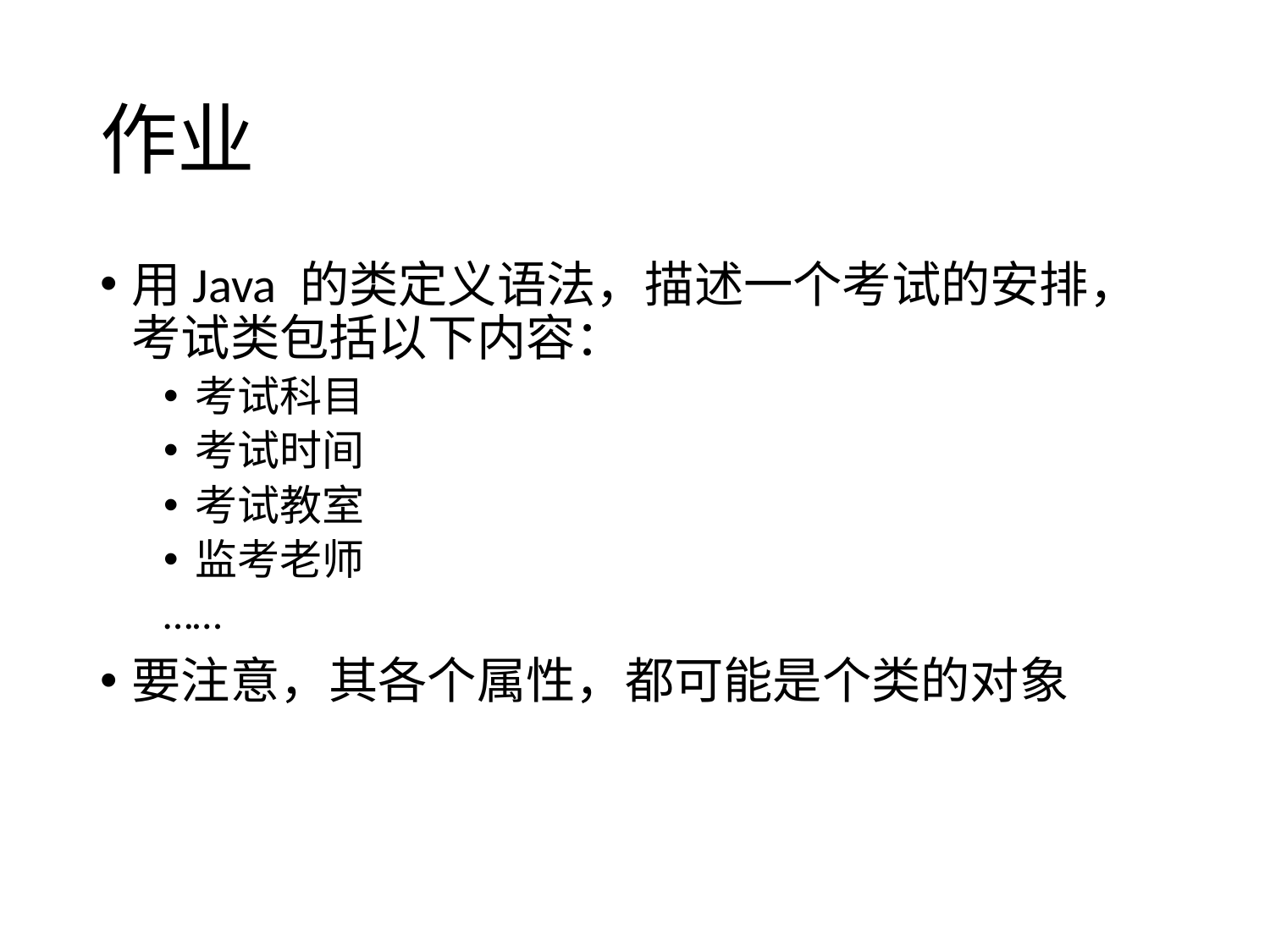

# 作业
用Java 的类定义语法，描述一个考试的安排，考试类包括以下内容：
考试科目
考试时间
考试教室
监考老师
……
要注意，其各个属性，都可能是个类的对象